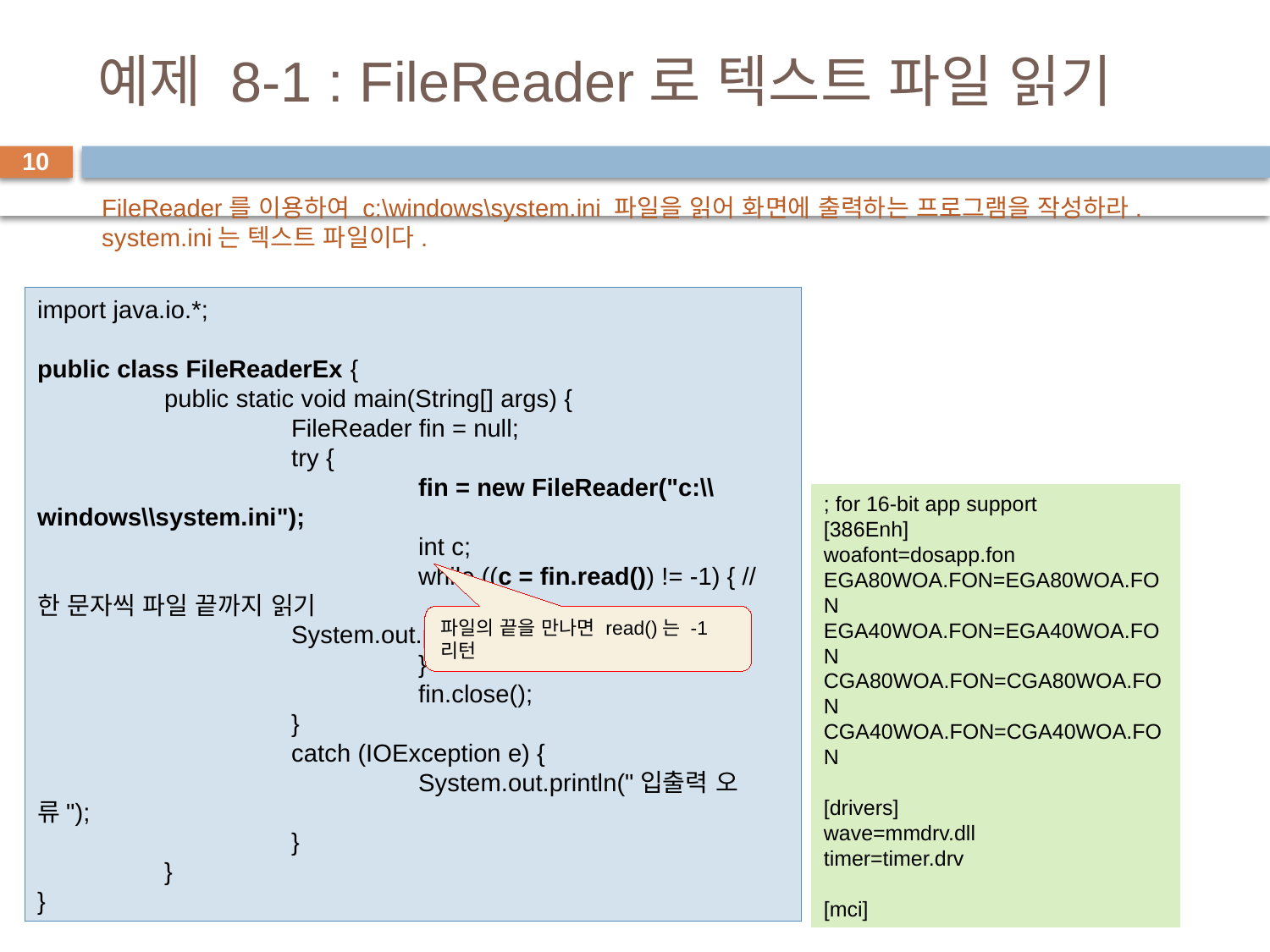

# 예제 8-1 : FileReader로 텍스트 파일 읽기
10
FileReader를 이용하여 c:\windows\system.ini 파일을 읽어 화면에 출력하는 프로그램을 작성하라. system.ini는 텍스트 파일이다.
import java.io.*;

public class FileReaderEx {
	public static void main(String[] args) {
		FileReader fin = null;
		try {
			fin = new FileReader("c:\\windows\\system.ini");
			int c;
			while ((c = fin.read()) != -1) { // 한 문자씩 파일 끝까지 읽기					System.out.print((char)c);
			}
			fin.close();
		}
		catch (IOException e) {
			System.out.println("입출력 오류");
		}
	}
}
; for 16-bit app support
[386Enh]
woafont=dosapp.fon
EGA80WOA.FON=EGA80WOA.FON
EGA40WOA.FON=EGA40WOA.FON
CGA80WOA.FON=CGA80WOA.FON
CGA40WOA.FON=CGA40WOA.FON

[drivers]
wave=mmdrv.dll
timer=timer.drv

[mci]
파일의 끝을 만나면 read()는 -1 리턴